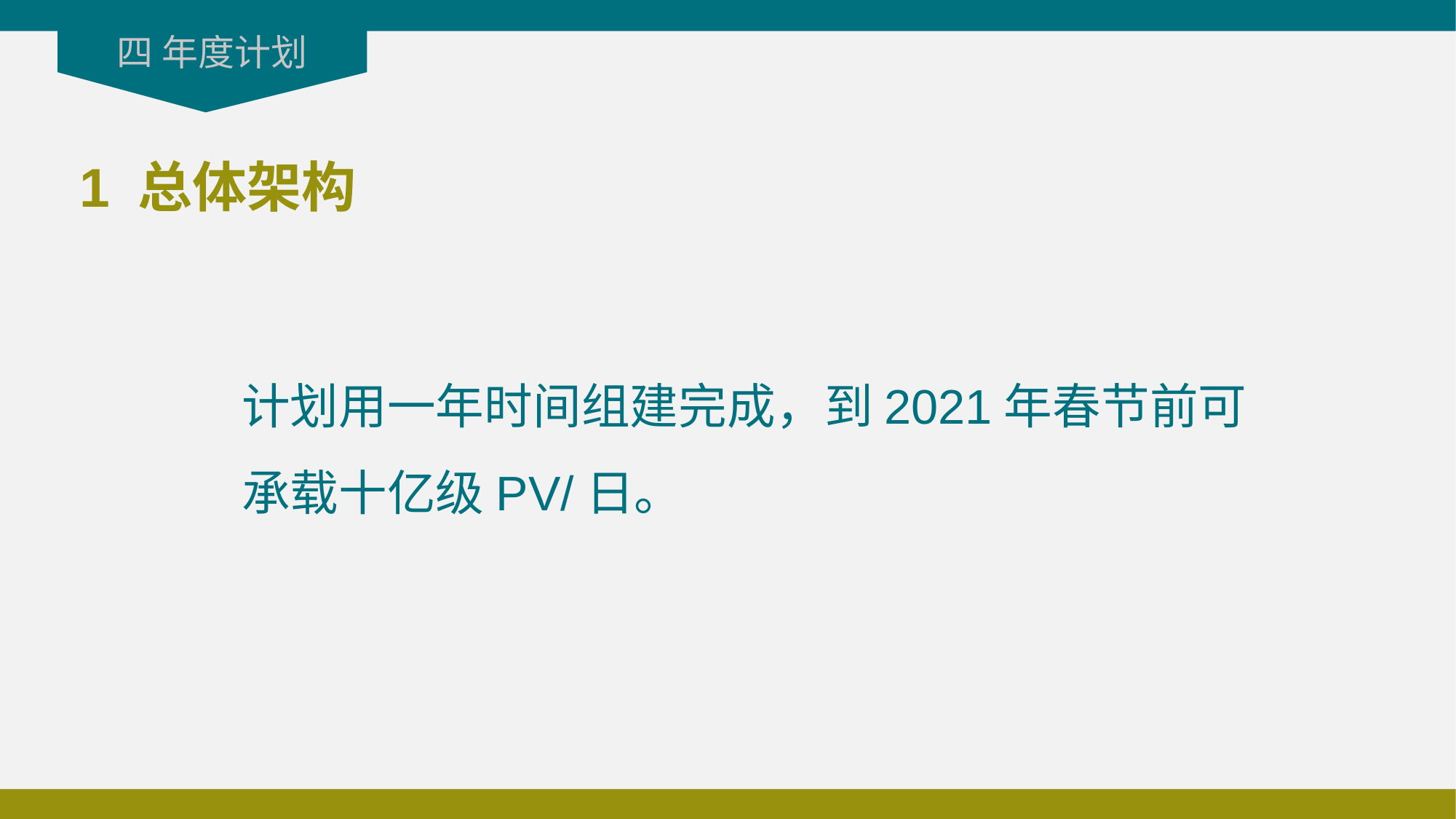

四 年度计划

1 总体架构
计划用一年时间组建完成，到2021年春节前可承载十亿级PV/日。